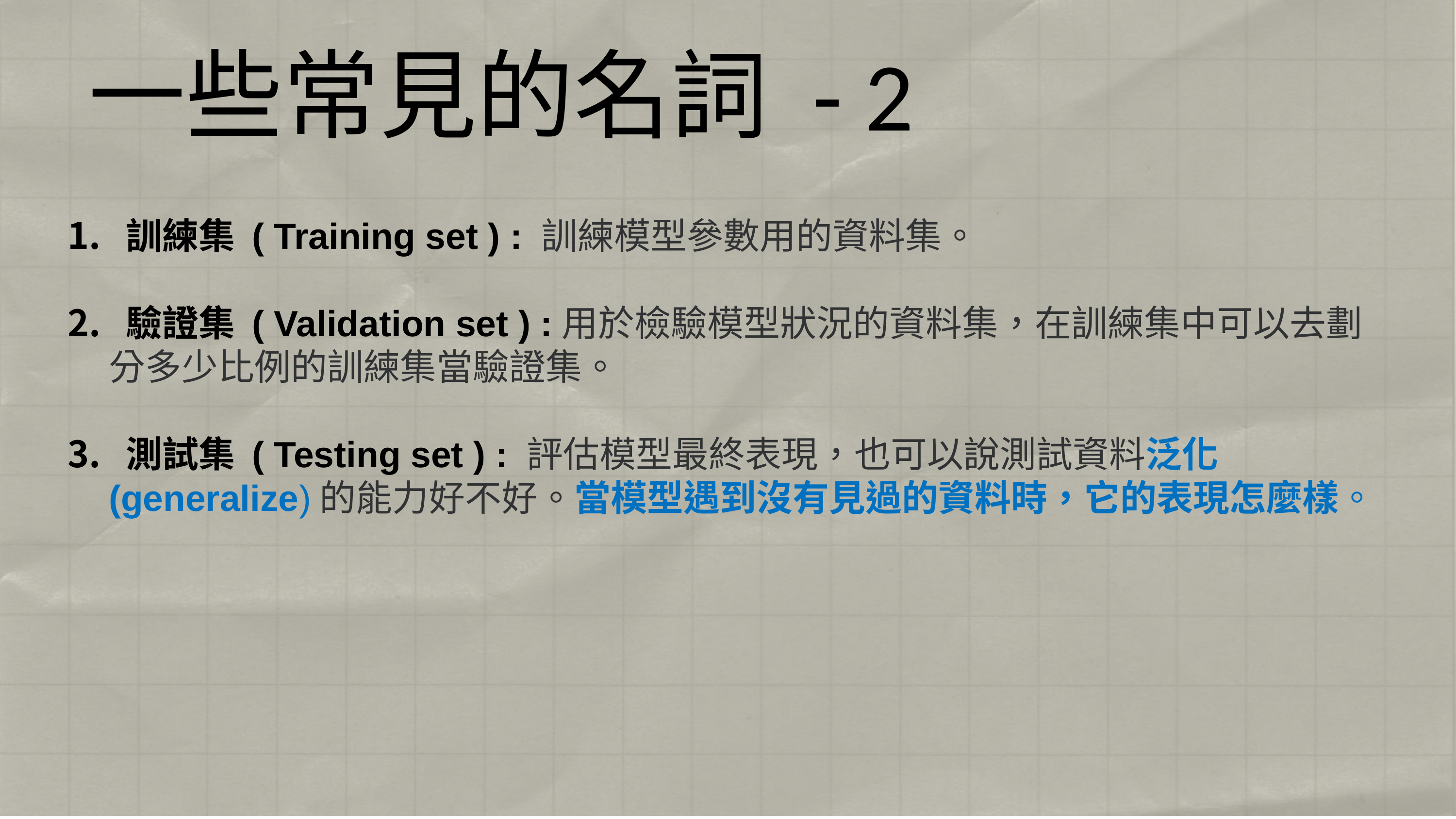

一些常見的名詞 - 2
 訓練集 ( Training set ) : 訓練模型參數用的資料集。

 驗證集 ( Validation set ) :用於檢驗模型狀況的資料集，在訓練集中可以去劃分多少比例的訓練集當驗證集。

 測試集 ( Testing set ) : 評估模型最終表現，也可以說測試資料泛化(generalize)的能力好不好。當模型遇到沒有見過的資料時，它的表現怎麼樣。